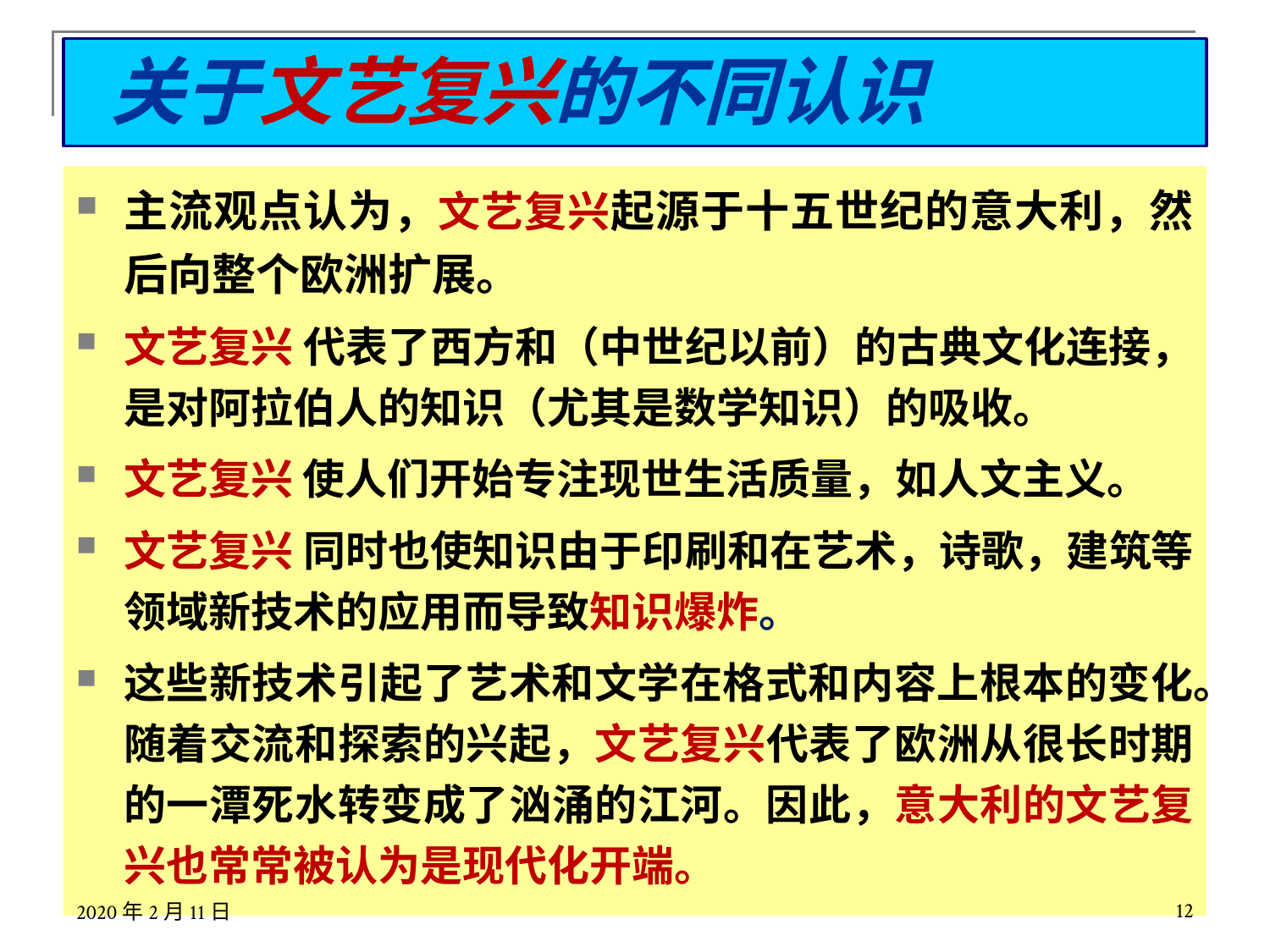

# 关于文艺复兴的不同认识
主流观点认为，文艺复兴起源于十五世纪的意大利，然后向整个欧洲扩展。
文艺复兴 代表了西方和（中世纪以前）的古典文化连接，是对阿拉伯人的知识（尤其是数学知识）的吸收。
文艺复兴 使人们开始专注现世生活质量，如人文主义。
文艺复兴 同时也使知识由于印刷和在艺术，诗歌，建筑等领域新技术的应用而导致知识爆炸。
这些新技术引起了艺术和文学在格式和内容上根本的变化。随着交流和探索的兴起，文艺复兴代表了欧洲从很长时期的一潭死水转变成了汹涌的江河。因此，意大利的文艺复兴也常常被认为是现代化开端。
2020年2月11日
12